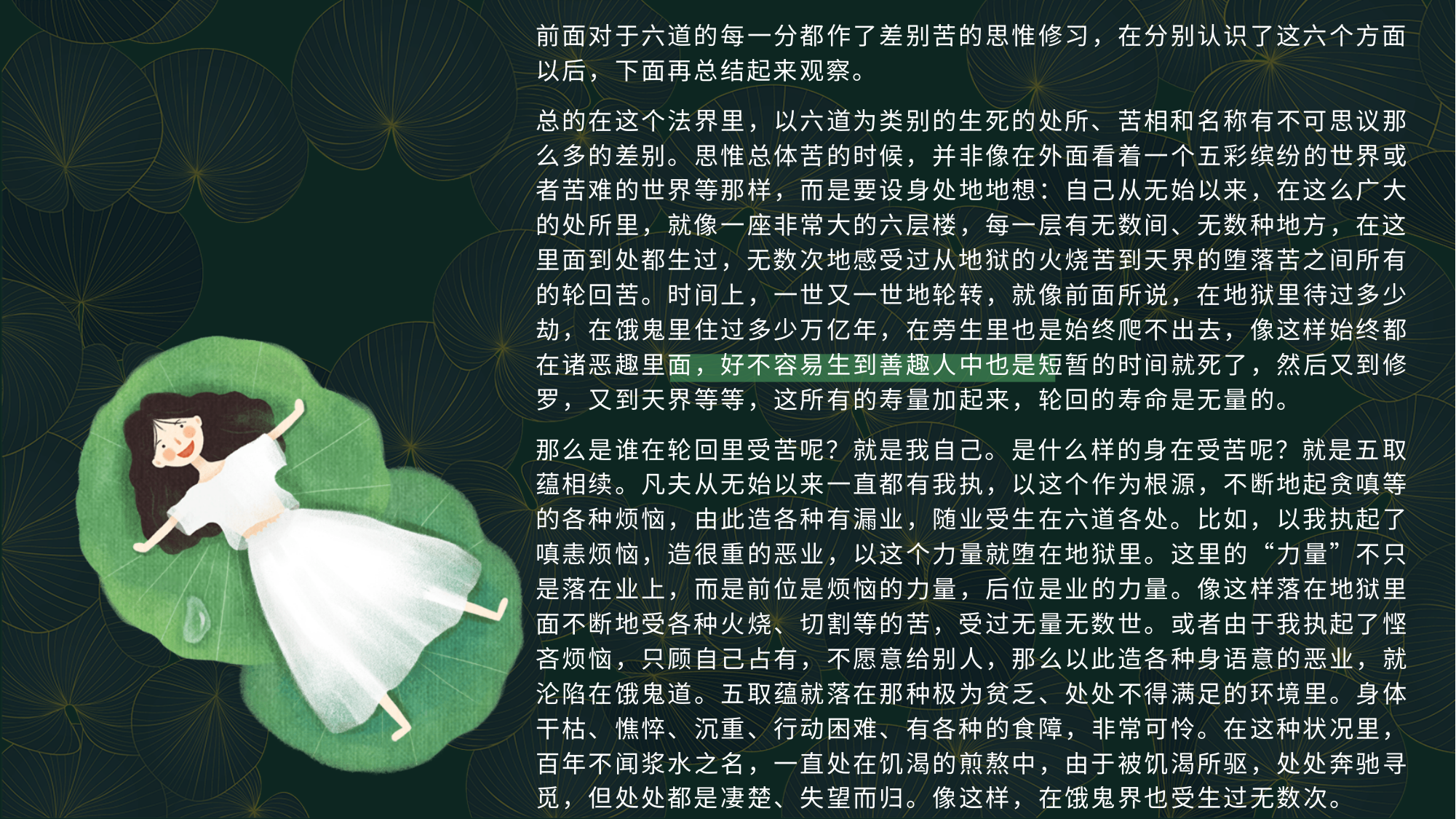

前面对于六道的每一分都作了差别苦的思惟修习，在分别认识了这六个方面以后，下面再总结起来观察。
总的在这个法界里，以六道为类别的生死的处所、苦相和名称有不可思议那么多的差别。思惟总体苦的时候，并非像在外面看着一个五彩缤纷的世界或者苦难的世界等那样，而是要设身处地地想：自己从无始以来，在这么广大的处所里，就像一座非常大的六层楼，每一层有无数间、无数种地方，在这里面到处都生过，无数次地感受过从地狱的火烧苦到天界的堕落苦之间所有的轮回苦。时间上，一世又一世地轮转，就像前面所说，在地狱里待过多少劫，在饿鬼里住过多少万亿年，在旁生里也是始终爬不出去，像这样始终都在诸恶趣里面，好不容易生到善趣人中也是短暂的时间就死了，然后又到修罗，又到天界等等，这所有的寿量加起来，轮回的寿命是无量的。
那么是谁在轮回里受苦呢？就是我自己。是什么样的身在受苦呢？就是五取蕴相续。凡夫从无始以来一直都有我执，以这个作为根源，不断地起贪嗔等的各种烦恼，由此造各种有漏业，随业受生在六道各处。比如，以我执起了嗔恚烦恼，造很重的恶业，以这个力量就堕在地狱里。这里的“力量”不只是落在业上，而是前位是烦恼的力量，后位是业的力量。像这样落在地狱里面不断地受各种火烧、切割等的苦，受过无量无数世。或者由于我执起了悭吝烦恼，只顾自己占有，不愿意给别人，那么以此造各种身语意的恶业，就沦陷在饿鬼道。五取蕴就落在那种极为贫乏、处处不得满足的环境里。身体干枯、憔悴、沉重、行动困难、有各种的食障，非常可怜。在这种状况里，百年不闻浆水之名，一直处在饥渴的煎熬中，由于被饥渴所驱，处处奔驰寻觅，但处处都是凄楚、失望而归。像这样，在饿鬼界也受生过无数次。